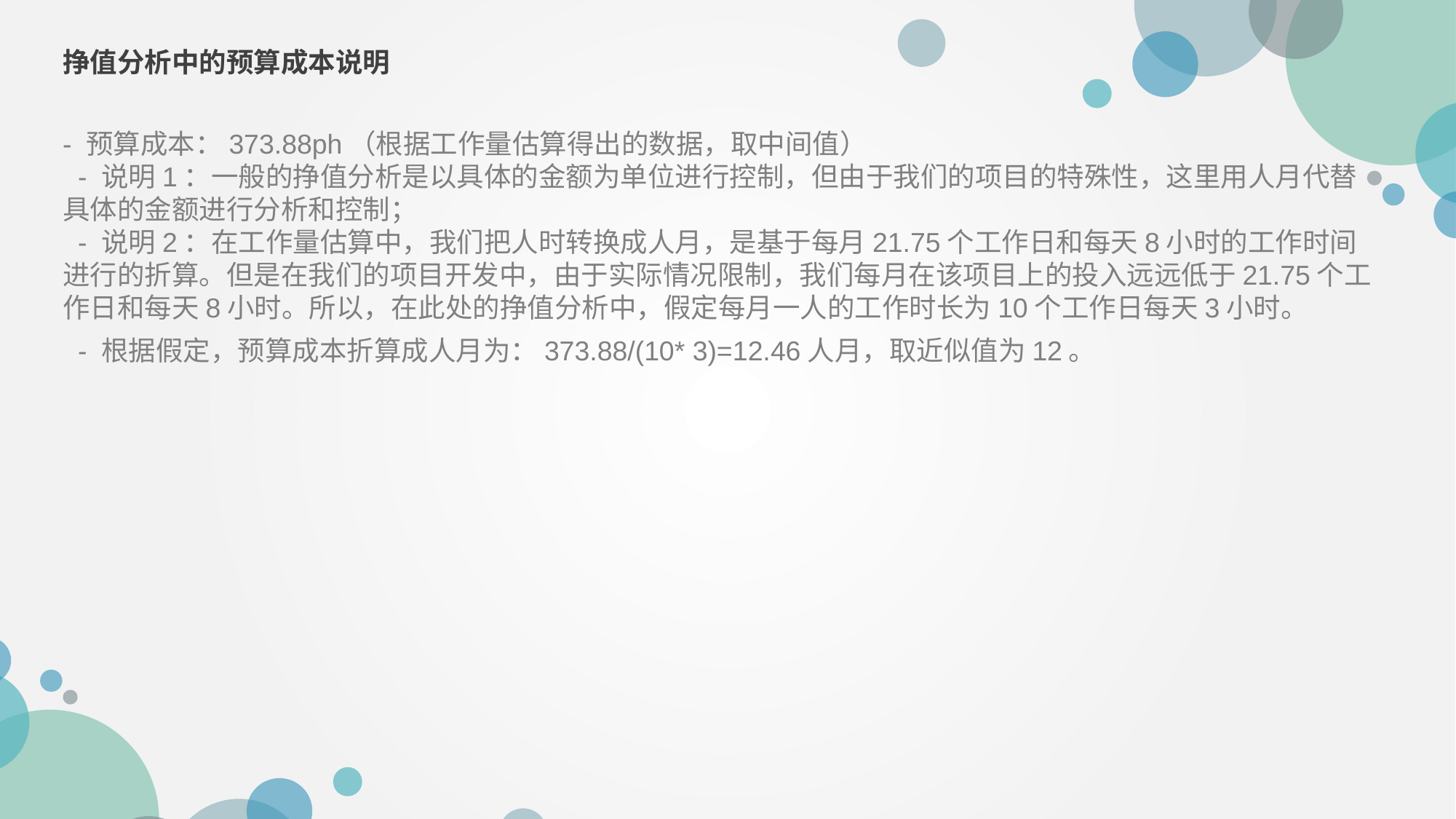

挣值分析中的预算成本说明
- 预算成本：373.88ph（根据工作量估算得出的数据，取中间值）
  - 说明1：一般的挣值分析是以具体的金额为单位进行控制，但由于我们的项目的特殊性，这里用人月代替具体的金额进行分析和控制；
  - 说明2：在工作量估算中，我们把人时转换成人月，是基于每月21.75个工作日和每天8小时的工作时间进行的折算。但是在我们的项目开发中，由于实际情况限制，我们每月在该项目上的投入远远低于21.75个工作日和每天8小时。所以，在此处的挣值分析中，假定每月一人的工作时长为10个工作日每天3小时。
  - 根据假定，预算成本折算成人月为：373.88/(10* 3)=12.46人月，取近似值为12。